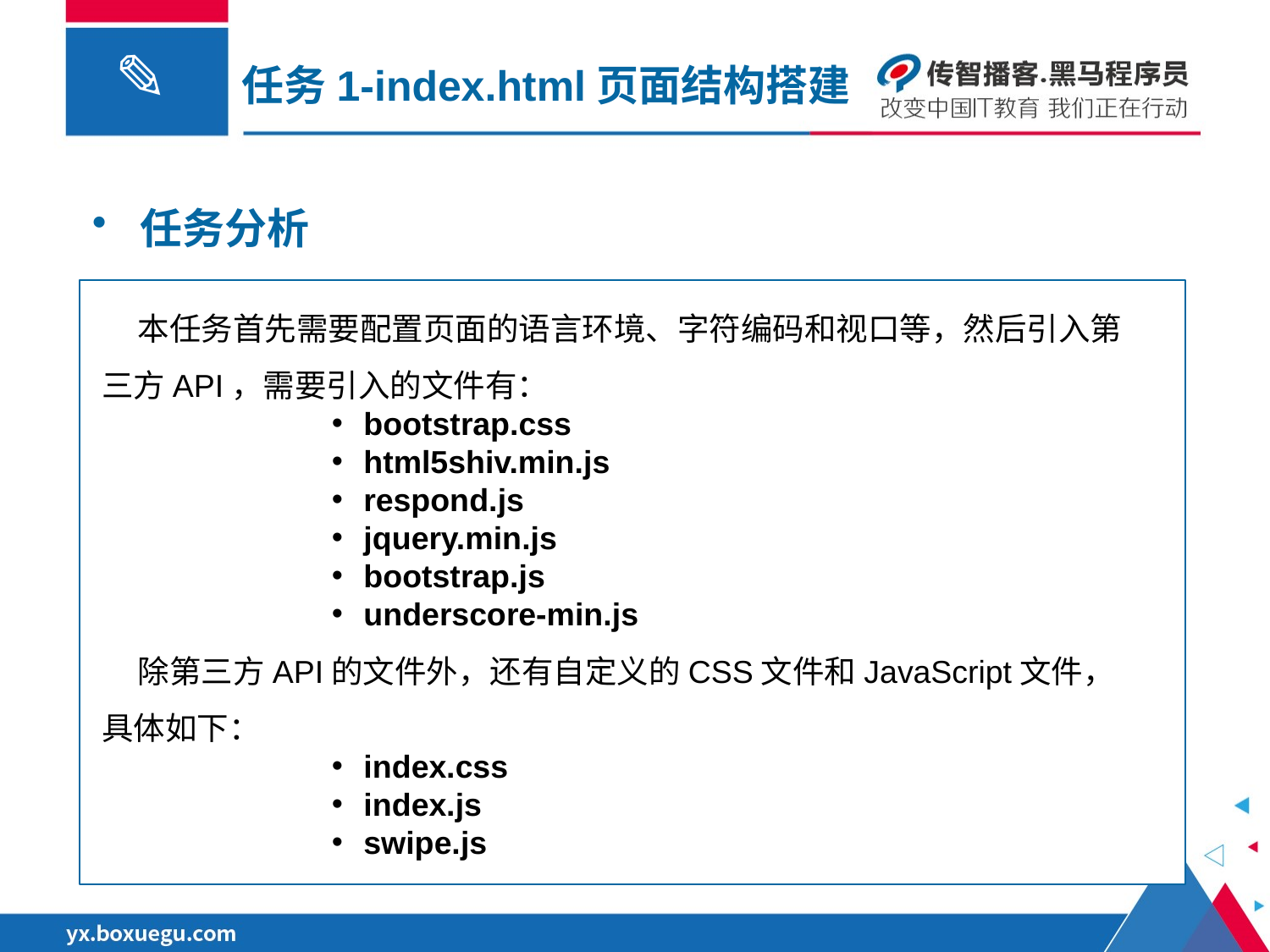

任务1-index.html页面结构搭建
任务分析

    本任务首先需要配置页面的语言环境、字符编码和视口等，然后引入第三方API，需要引入的文件有：
bootstrap.css
html5shiv.min.js
respond.js
jquery.min.js
bootstrap.js
underscore-min.js
    除第三方API的文件外，还有自定义的CSS文件和JavaScript文件，具体如下：
index.css
index.js
swipe.js